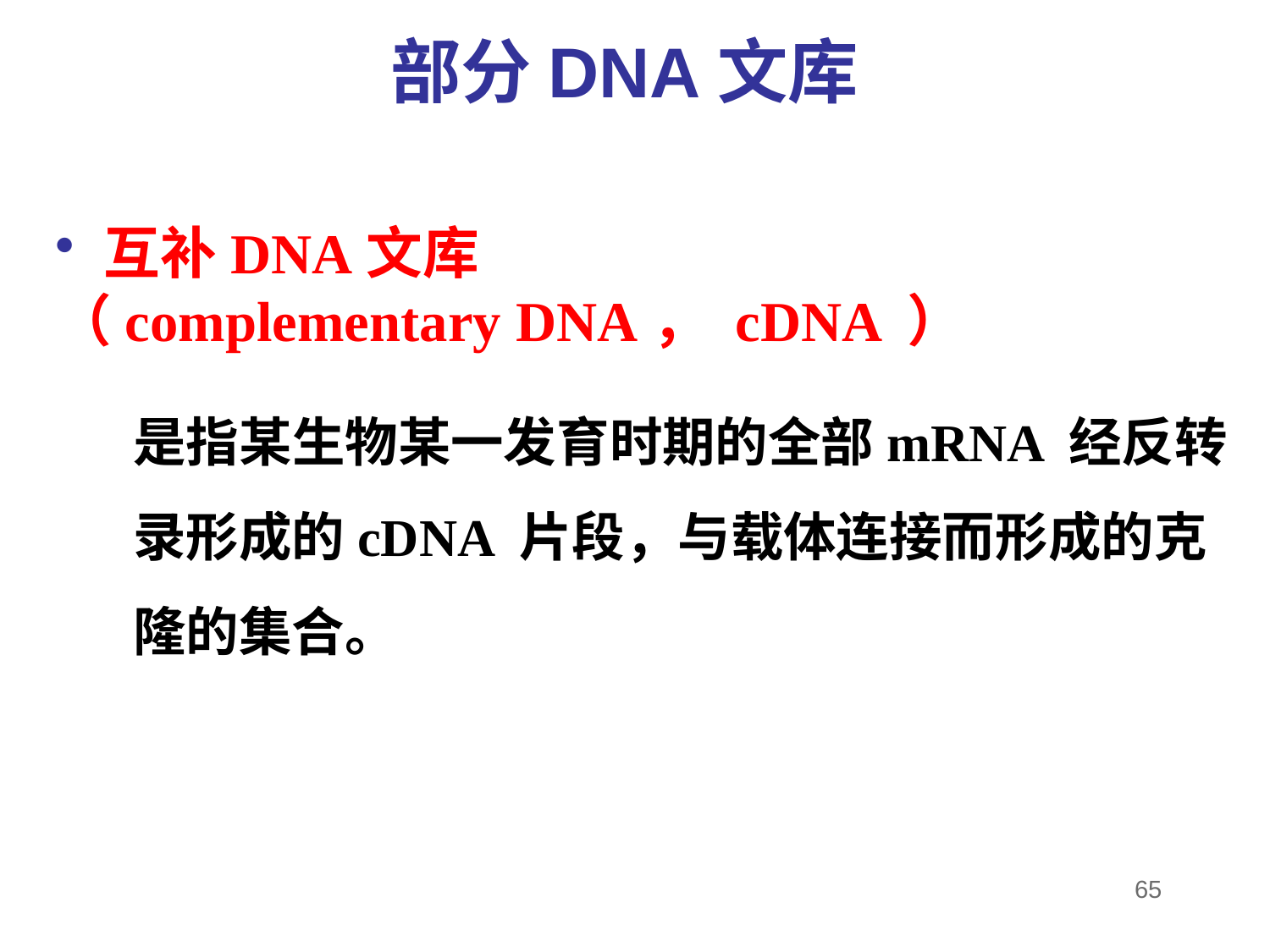

部分DNA文库
互补DNA文库
（complementary DNA， cDNA ）
是指某生物某一发育时期的全部mRNA 经反转录形成的cDNA 片段，与载体连接而形成的克隆的集合。
65